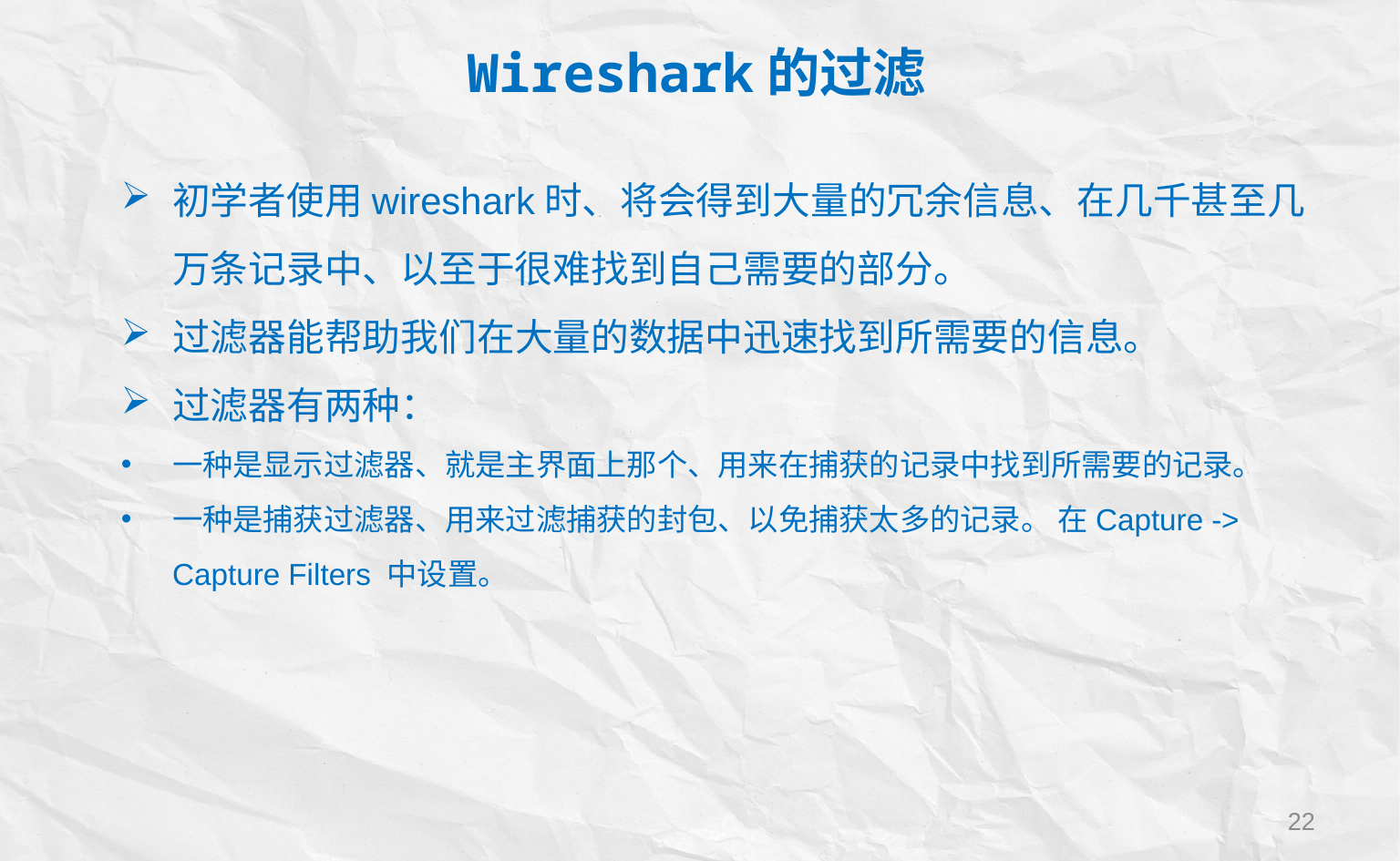

Wireshark的过滤
初学者使用wireshark时、将会得到大量的冗余信息、在几千甚至几万条记录中、以至于很难找到自己需要的部分。
过滤器能帮助我们在大量的数据中迅速找到所需要的信息。
过滤器有两种：
一种是显示过滤器、就是主界面上那个、用来在捕获的记录中找到所需要的记录。
一种是捕获过滤器、用来过滤捕获的封包、以免捕获太多的记录。 在Capture -> Capture Filters 中设置。

 22